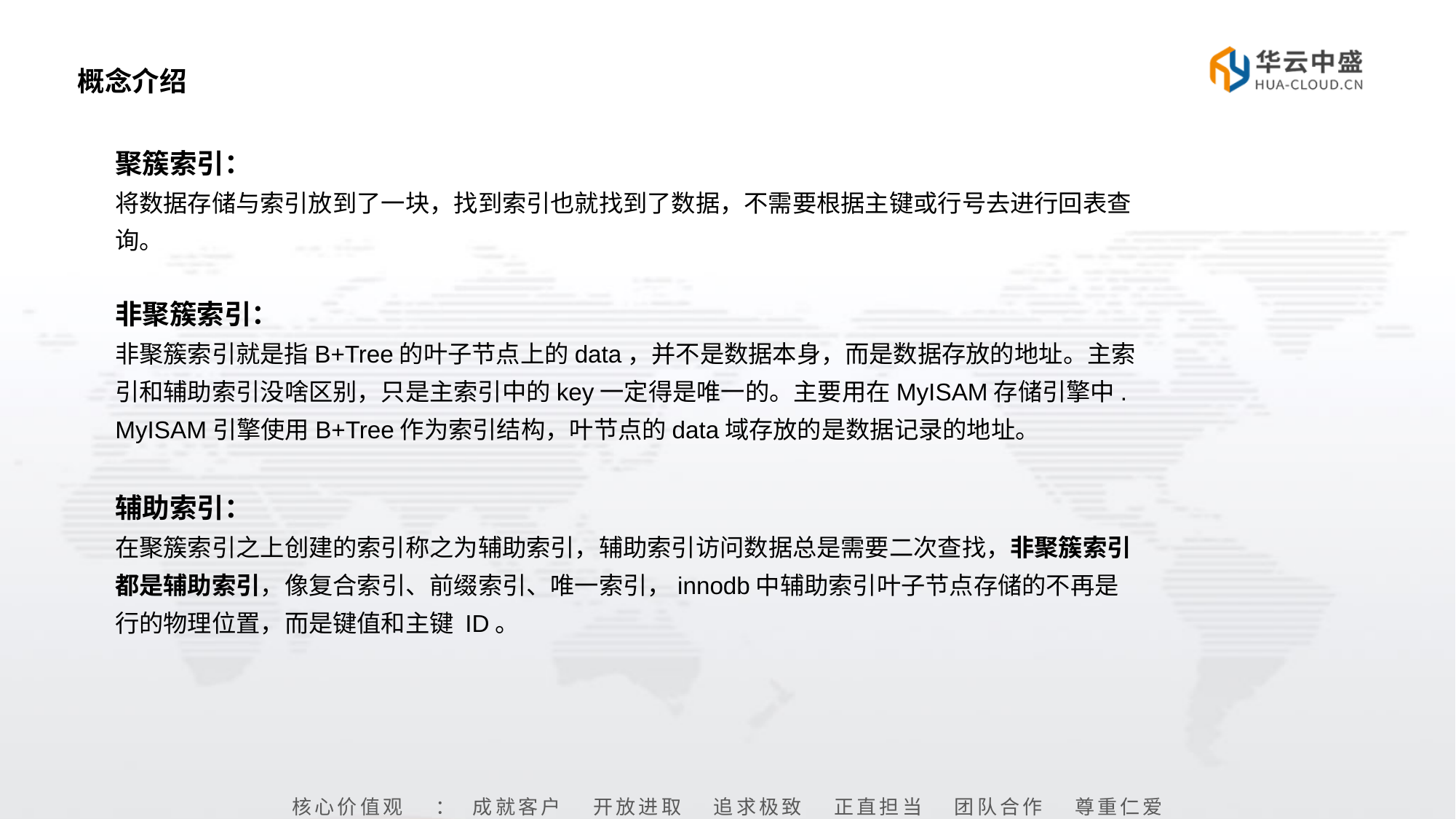

# 概念介绍

聚簇索引：
将数据存储与索引放到了一块，找到索引也就找到了数据，不需要根据主键或行号去进行回表查询。

非聚簇索引：
非聚簇索引就是指B+Tree的叶子节点上的data，并不是数据本身，而是数据存放的地址。主索引和辅助索引没啥区别，只是主索引中的key一定得是唯一的。主要用在MyISAM存储引擎中.
MyISAM引擎使用B+Tree作为索引结构，叶节点的data域存放的是数据记录的地址。

辅助索引：
在聚簇索引之上创建的索引称之为辅助索引，辅助索引访问数据总是需要二次查找，非聚簇索引都是辅助索引，像复合索引、前缀索引、唯一索引，innodb中辅助索引叶子节点存储的不再是行的物理位置，而是键值和主键 ID。